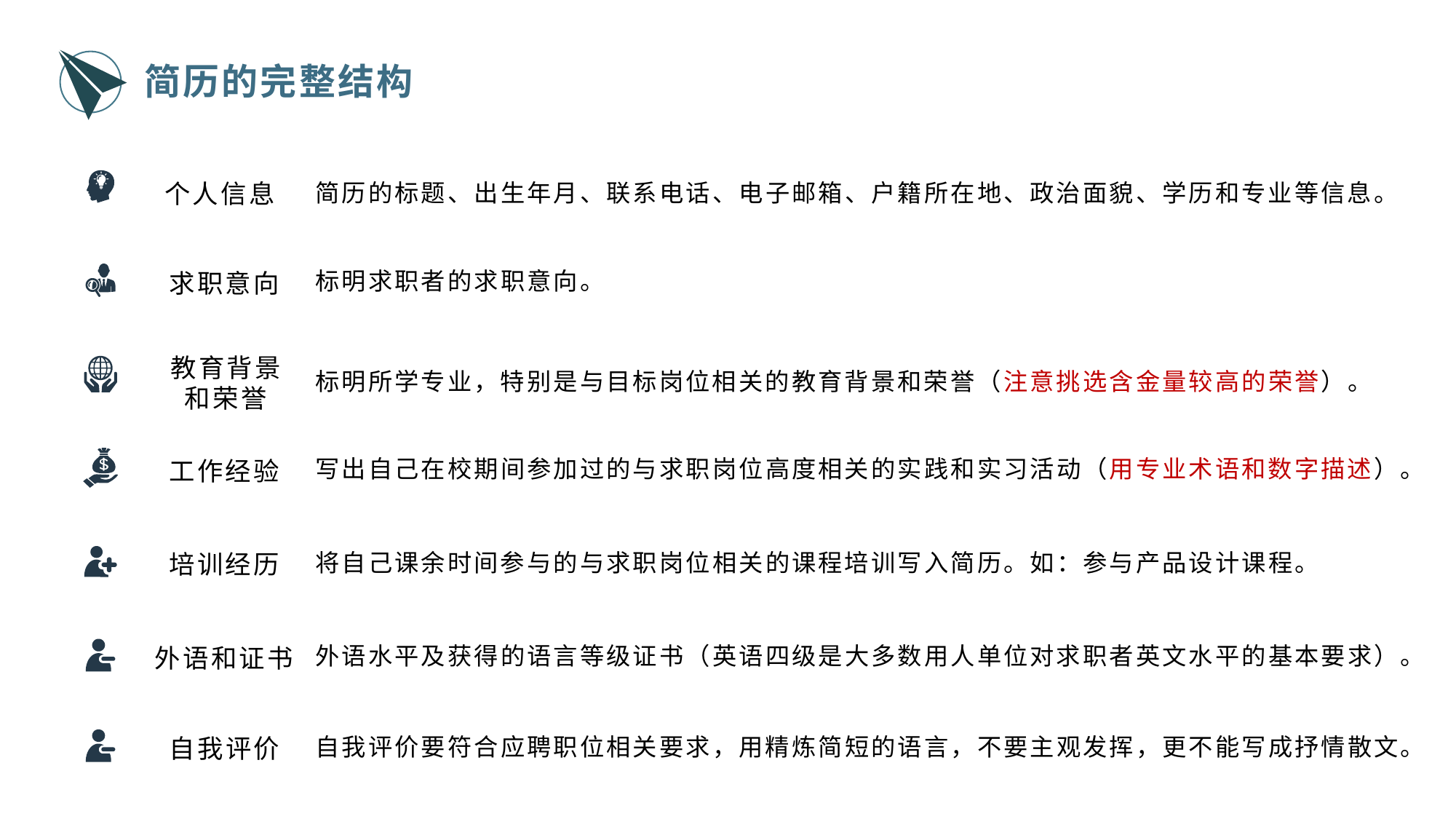

简历的完整结构
个人信息
简历的标题、出生年月、联系电话、电子邮箱、户籍所在地、政治面貌、学历和专业等信息。

求职意向
标明求职者的求职意向。

标明所学专业，特别是与目标岗位相关的教育背景和荣誉（注意挑选含金量较高的荣誉）。
教育背景
和荣誉

工作经验
写出自己在校期间参加过的与求职岗位高度相关的实践和实习活动（用专业术语和数字描述）。

培训经历
将自己课余时间参与的与求职岗位相关的课程培训写入简历。如：参与产品设计课程。

外语和证书
外语水平及获得的语言等级证书（英语四级是大多数用人单位对求职者英文水平的基本要求）。

自我评价
自我评价要符合应聘职位相关要求，用精炼简短的语言，不要主观发挥，更不能写成抒情散文。